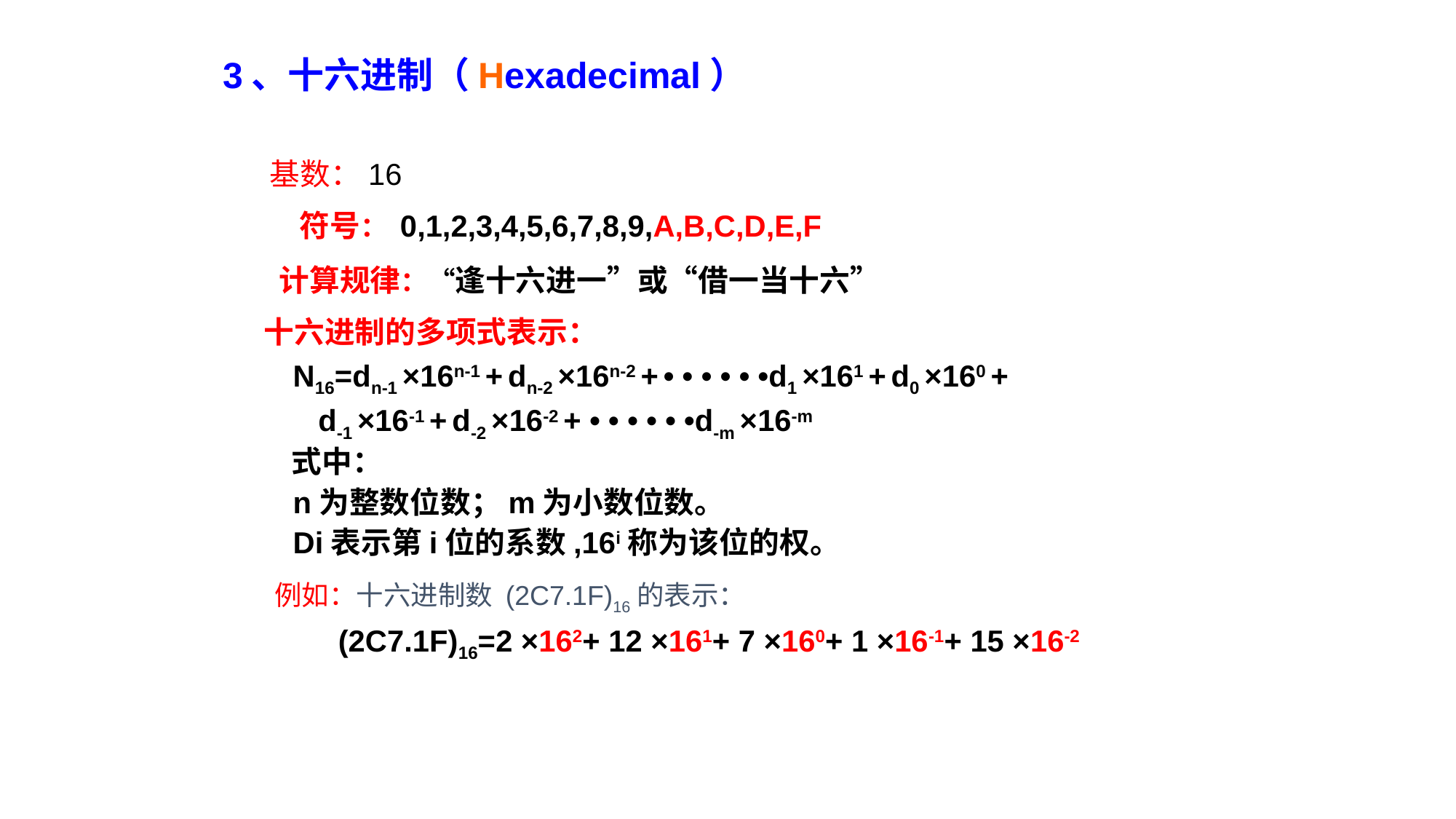

# 3、十六进制（Hexadecimal）
基数：16
符号： 0,1,2,3,4,5,6,7,8,9,A,B,C,D,E,F
计算规律：“逢十六进一”或“借一当十六”
  十六进制的多项式表示：
      N16=dn-1 ×16n-1 + dn-2 ×16n-2 + • • • • • •d1 ×161 + d0 ×160 +
         d-1 ×16-1 + d-2 ×16-2 + • • • • • •d-m ×16-m
      式中：
      n为整数位数；m为小数位数。
      Di表示第i位的系数,16i称为该位的权。
例如：十六进制数 (2C7.1F)16的表示：
(2C7.1F)16=2 ×162+ 12 ×161+ 7 ×160+ 1 ×16-1+ 15 ×16-2